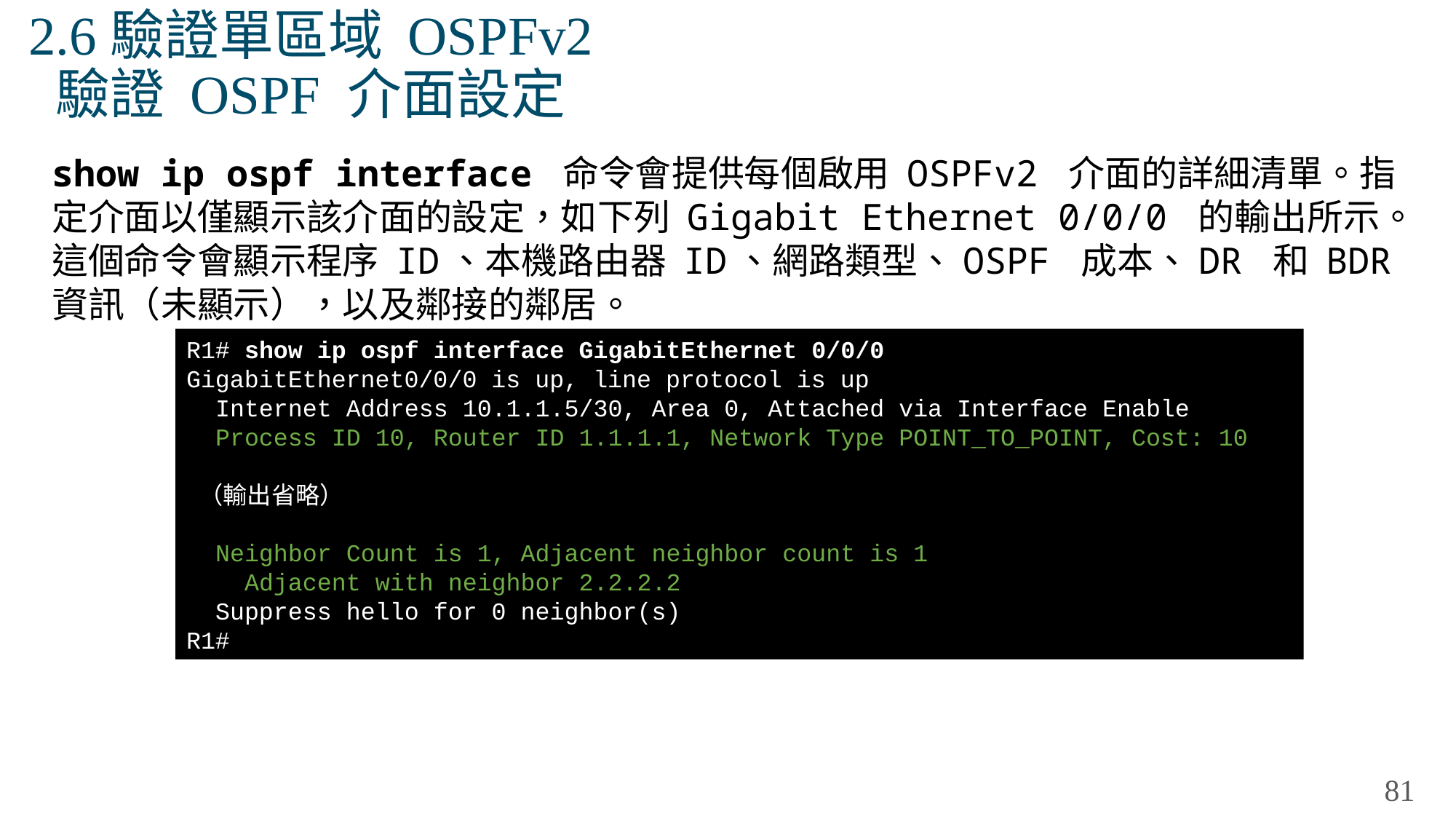

# 2.6驗證單區域 OSPFv2 驗證 OSPF 介面設定
show ip ospf interface 命令會提供每個啟用 OSPFv2 介面的詳細清單。指定介面以僅顯示該介面的設定，如下列 Gigabit Ethernet 0/0/0 的輸出所示。這個命令會顯示程序 ID、本機路由器 ID、網路類型、OSPF 成本、DR 和 BDR 資訊（未顯示），以及鄰接的鄰居。
R1# show ip ospf interface GigabitEthernet 0/0/0
GigabitEthernet0/0/0 is up, line protocol is up
  Internet Address 10.1.1.5/30, Area 0, Attached via Interface Enable
  Process ID 10, Router ID 1.1.1.1, Network Type POINT_TO_POINT, Cost: 10

 （輸出省略）

  Neighbor Count is 1, Adjacent neighbor count is 1
    Adjacent with neighbor 2.2.2.2
  Suppress hello for 0 neighbor(s)
R1#
81